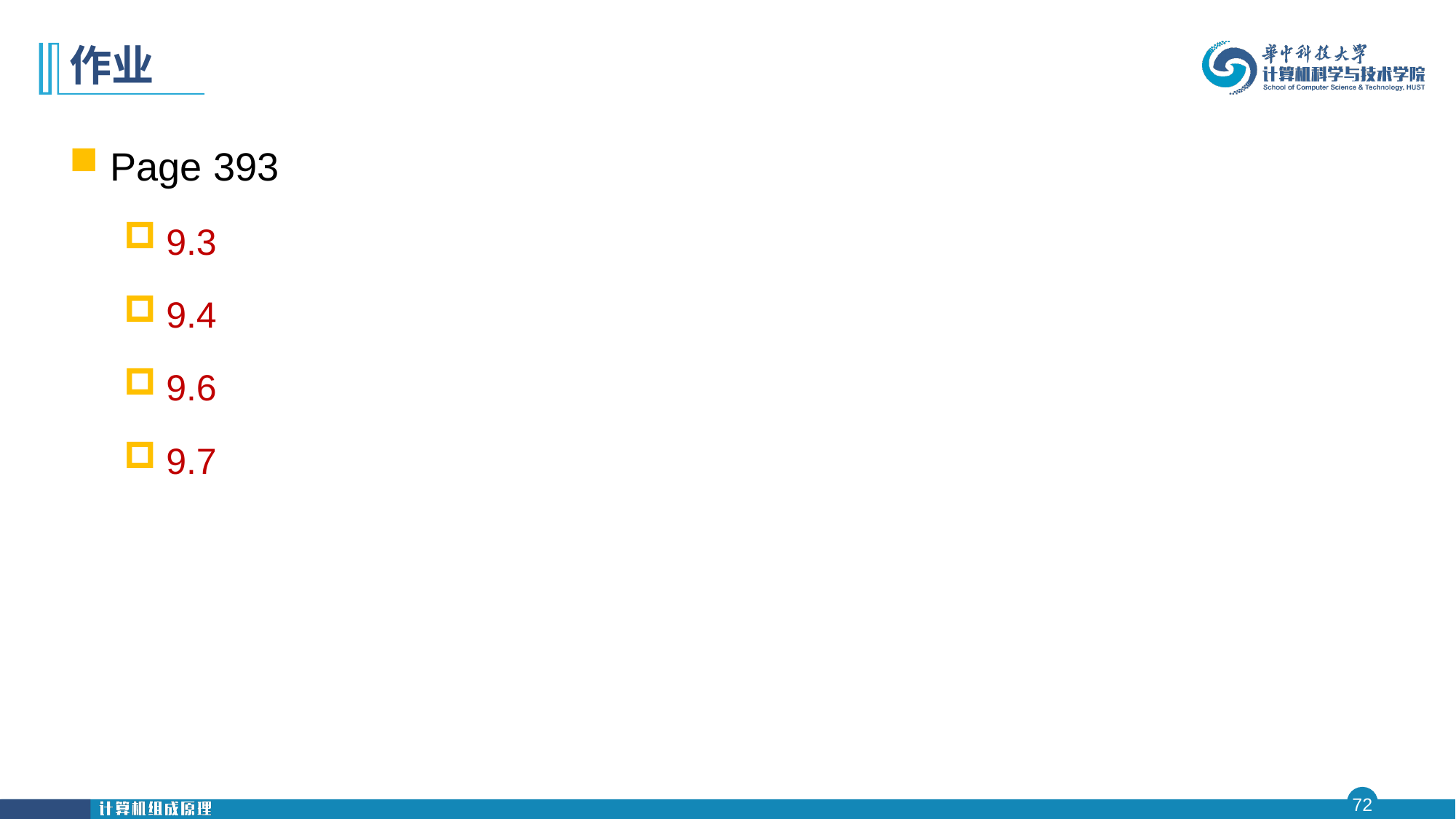

# 作业
Page 393
9.3
9.4
9.6
9.7